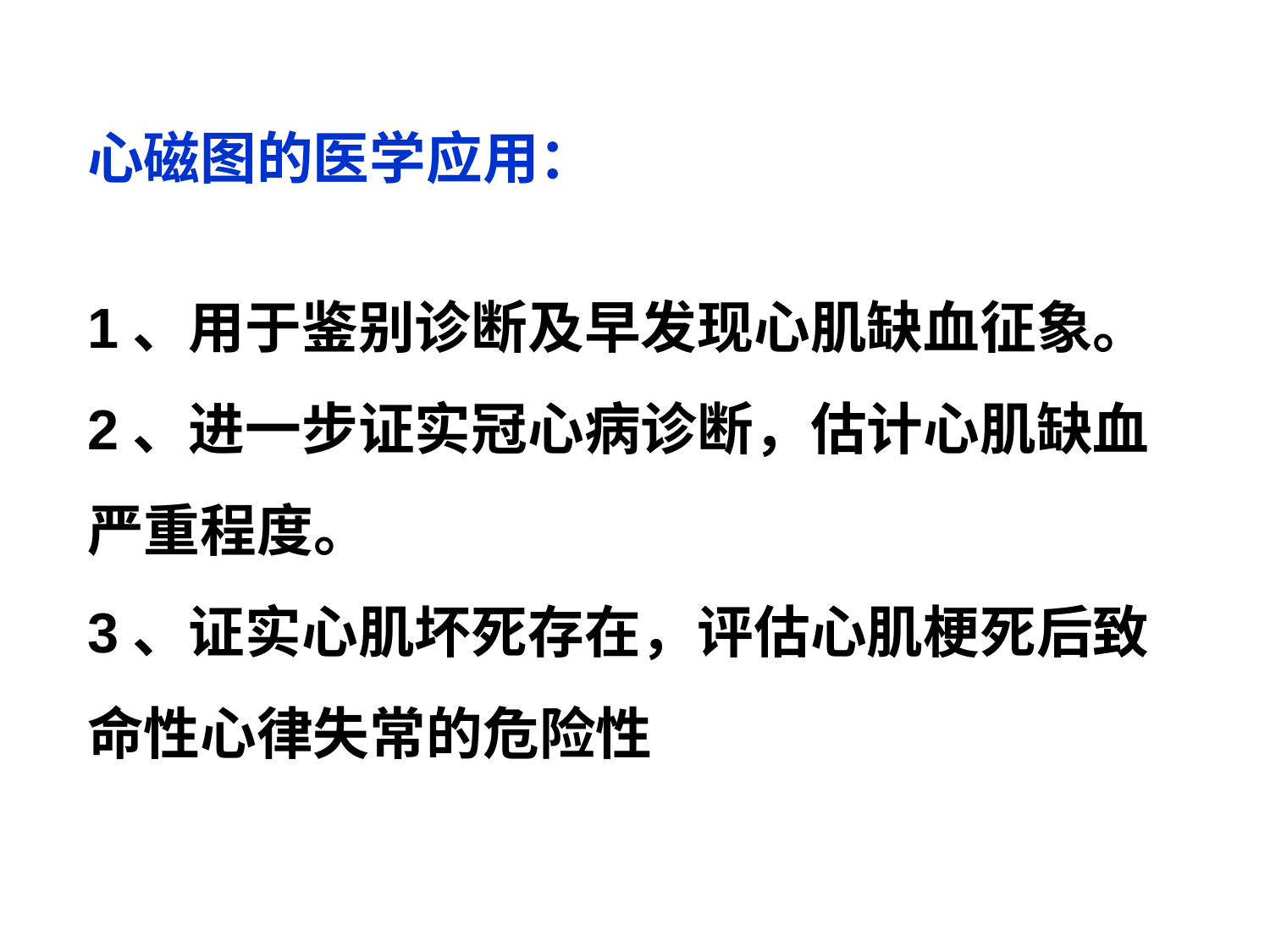

心磁图的医学应用：

1、用于鉴别诊断及早发现心肌缺血征象。
2、进一步证实冠心病诊断，估计心肌缺血严重程度。
3、证实心肌坏死存在，评估心肌梗死后致命性心律失常的危险性